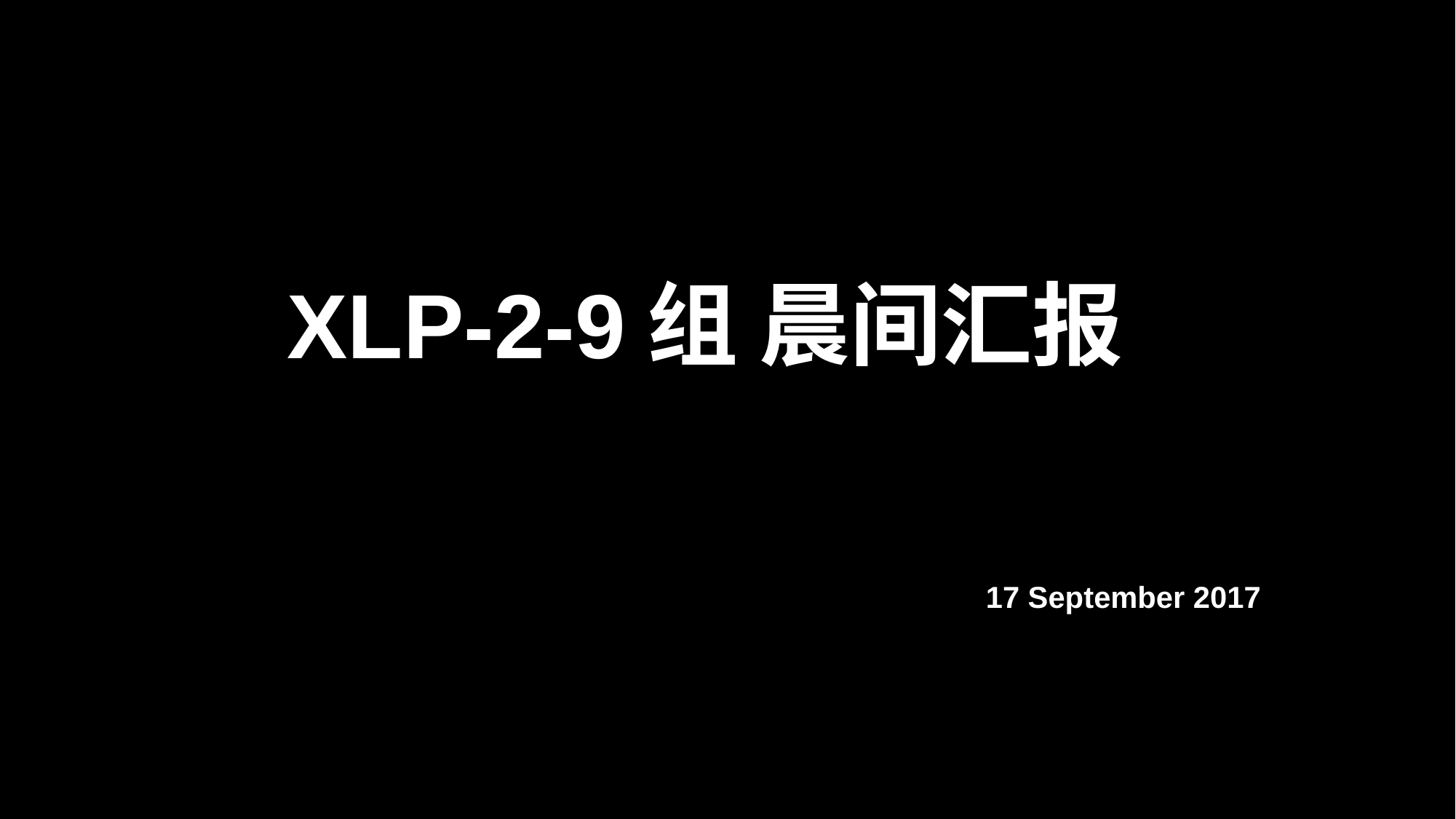

BY UNDRELAN
XLP-2-9组 晨间汇报
17 September 2017